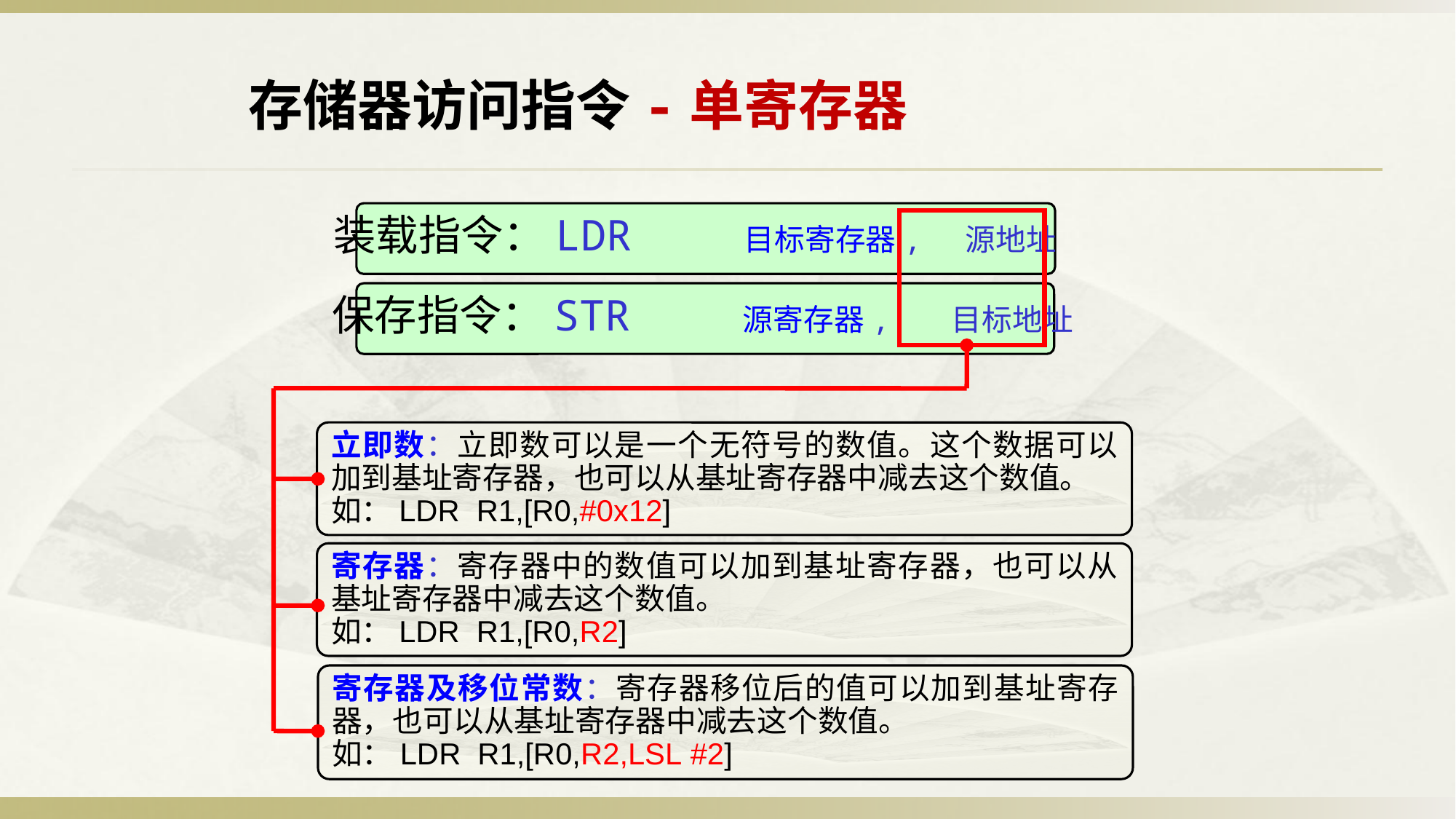

存储器访问指令-单寄存器

装载指令：LDR    目标寄存器,  源地址

保存指令：STR    源寄存器,   目标地址

立即数：立即数可以是一个无符号的数值。这个数据可以加到基址寄存器，也可以从基址寄存器中减去这个数值。
如：LDR  R1,[R0,#0x12]
寄存器：寄存器中的数值可以加到基址寄存器，也可以从基址寄存器中减去这个数值。
如：LDR  R1,[R0,R2]
寄存器及移位常数：寄存器移位后的值可以加到基址寄存器，也可以从基址寄存器中减去这个数值。
如：LDR  R1,[R0,R2,LSL #2]